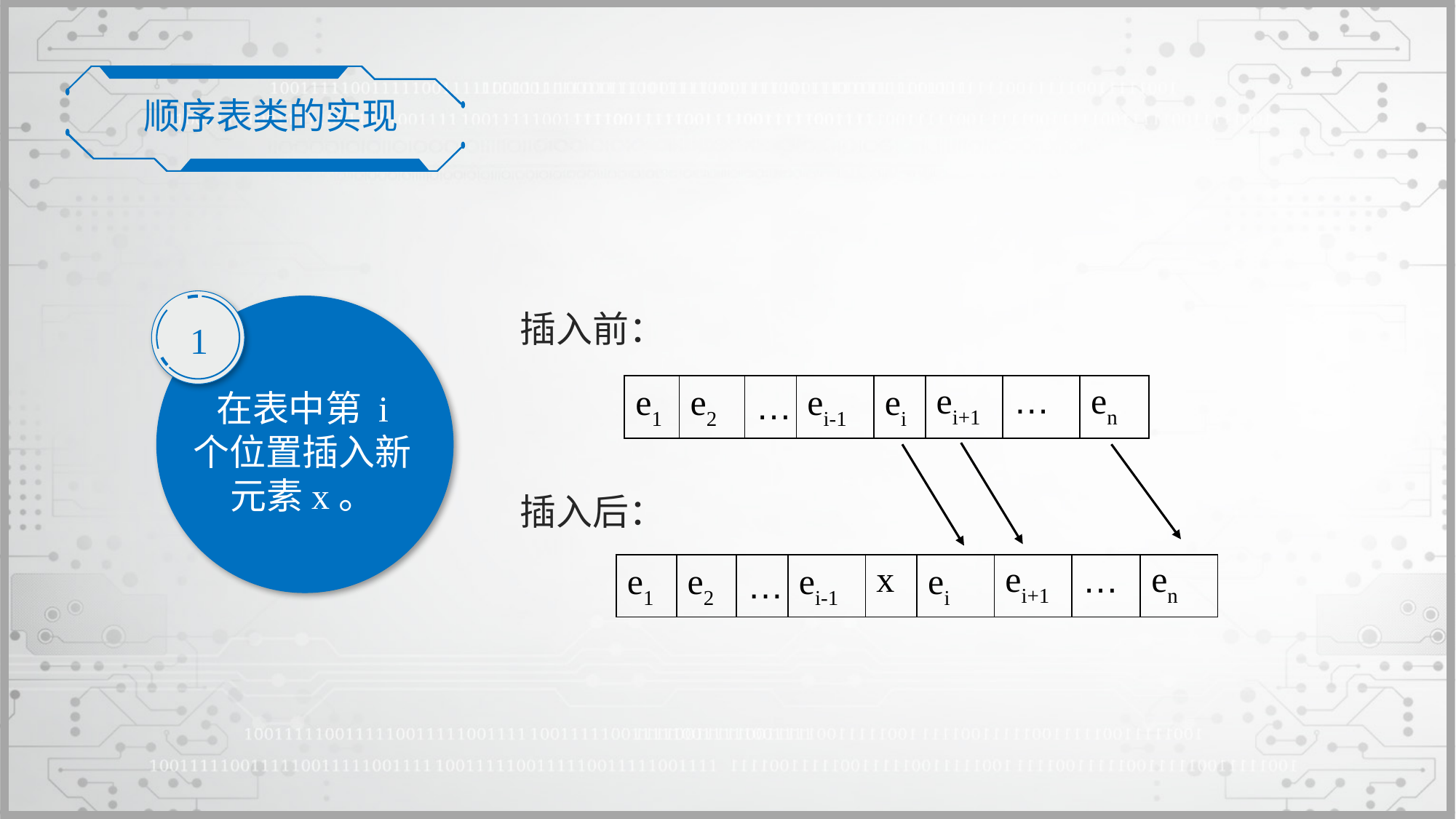

顺序表类的实现

1

在表中第 i 个位置插入新元素x。
插入前：
| e1 | e2 | … | ei-1 | ei | ei+1 | … | en |
| --- | --- | --- | --- | --- | --- | --- | --- |
插入后：
| e1 | e2 | … | ei-1 | x | ei | ei+1 | … | en |
| --- | --- | --- | --- | --- | --- | --- | --- | --- |